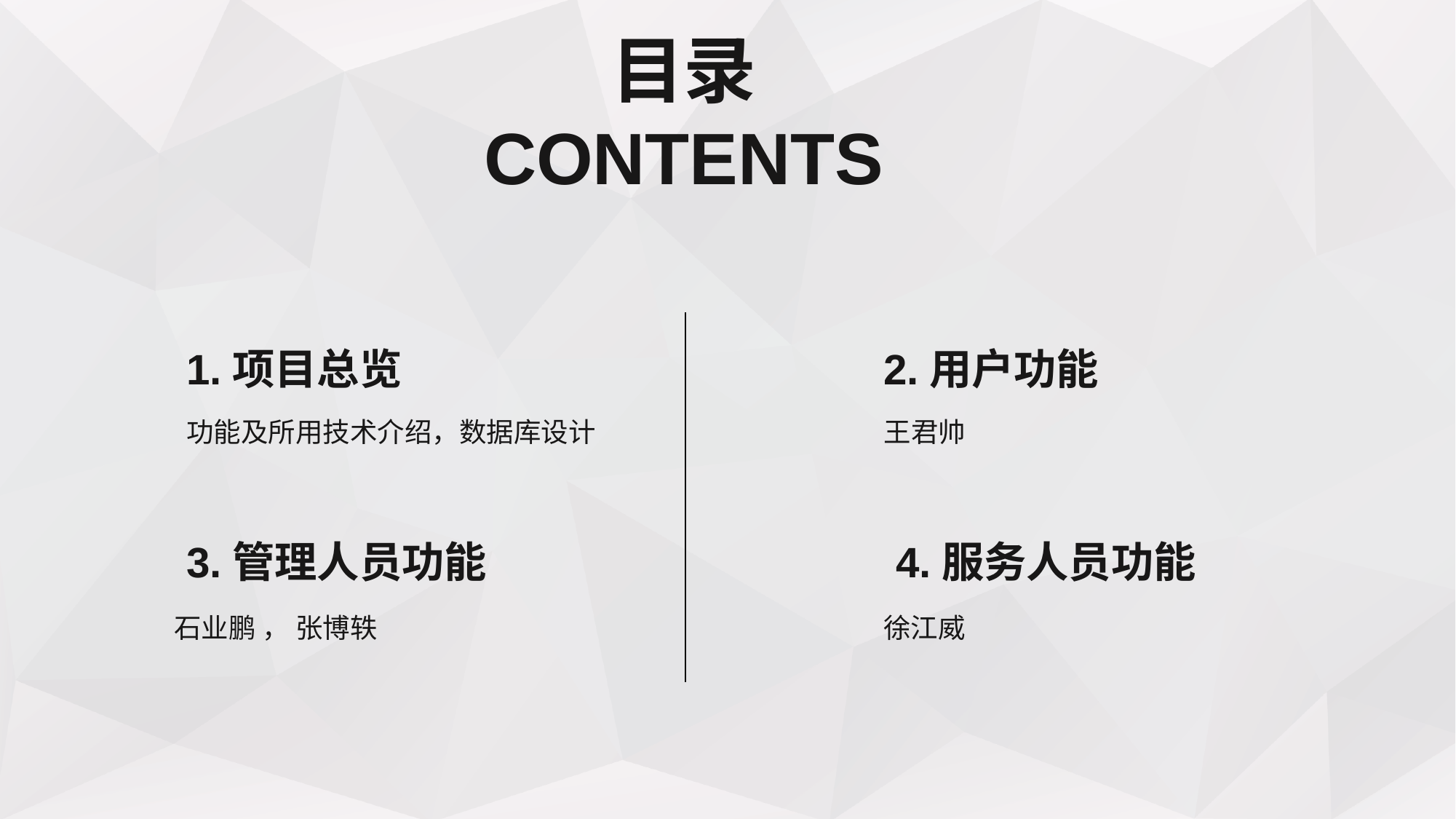

目录
CONTENTS
1.项目总览
2.用户功能
功能及所用技术介绍，数据库设计
王君帅
3.管理人员功能
4.服务人员功能
石业鹏 ， 张博轶
徐江威